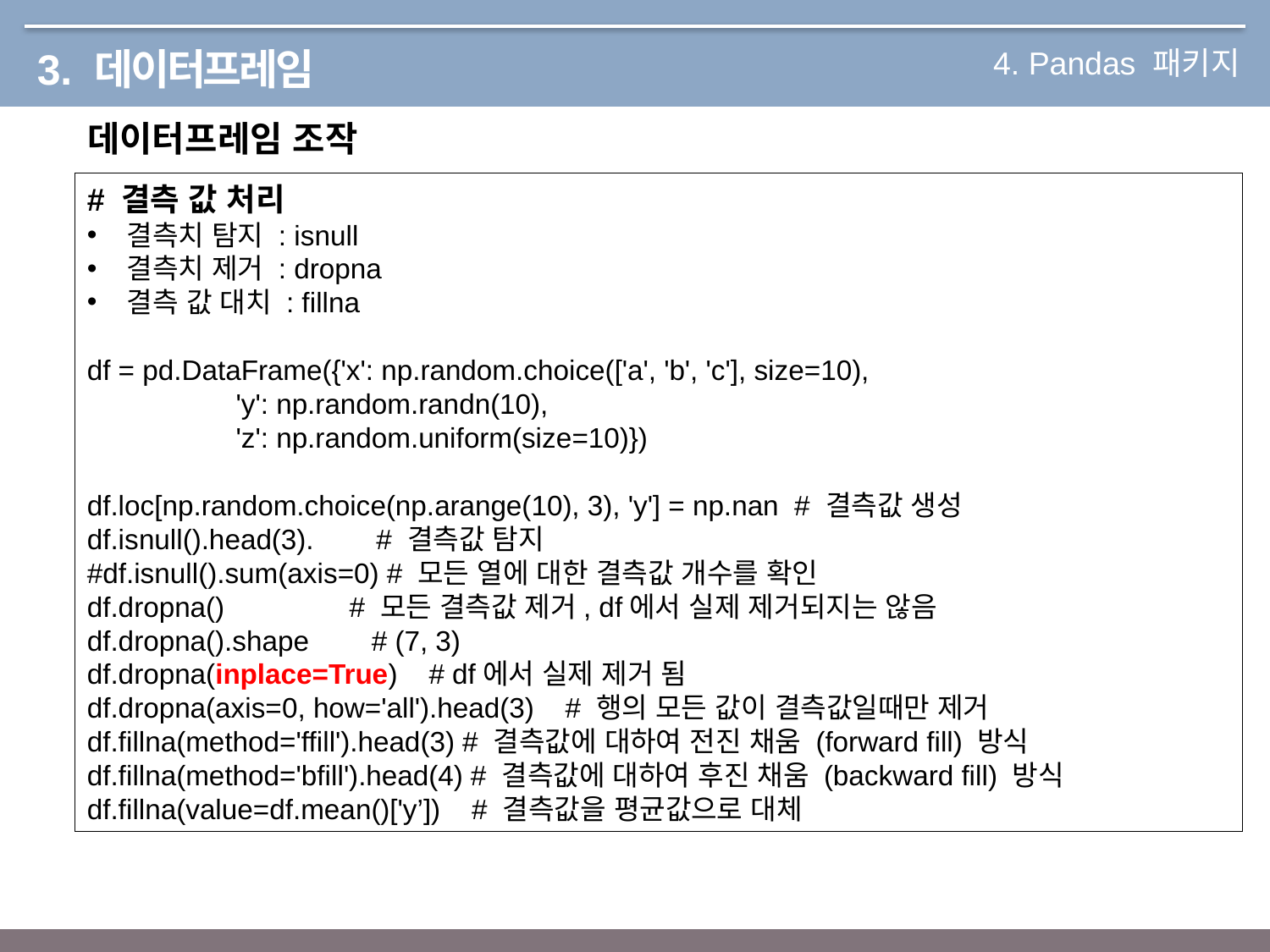

4. Pandas 패키지
3. 데이터프레임
데이터프레임 조작
# 결측 값 처리
결측치 탐지 : isnull
결측치 제거 : dropna
결측 값 대치 : fillna

df = pd.DataFrame({'x': np.random.choice(['a', 'b', 'c'], size=10),
                   'y': np.random.randn(10),
                   'z': np.random.uniform(size=10)})

df.loc[np.random.choice(np.arange(10), 3), 'y'] = np.nan  # 결측값 생성
df.isnull().head(3).        # 결측값 탐지
#df.isnull().sum(axis=0) # 모든 열에 대한 결측값 개수를 확인
df.dropna()                # 모든 결측값 제거, df에서 실제 제거되지는 않음
df.dropna().shape        # (7, 3)
df.dropna(inplace=True)    # df에서 실제 제거 됨
df.dropna(axis=0, how='all').head(3)    # 행의 모든 값이 결측값일때만 제거
df.fillna(method='ffill').head(3) # 결측값에 대하여 전진 채움 (forward fill) 방식
df.fillna(method='bfill').head(4) # 결측값에 대하여 후진 채움 (backward fill) 방식
df.fillna(value=df.mean()['y’])    # 결측값을 평균값으로 대체